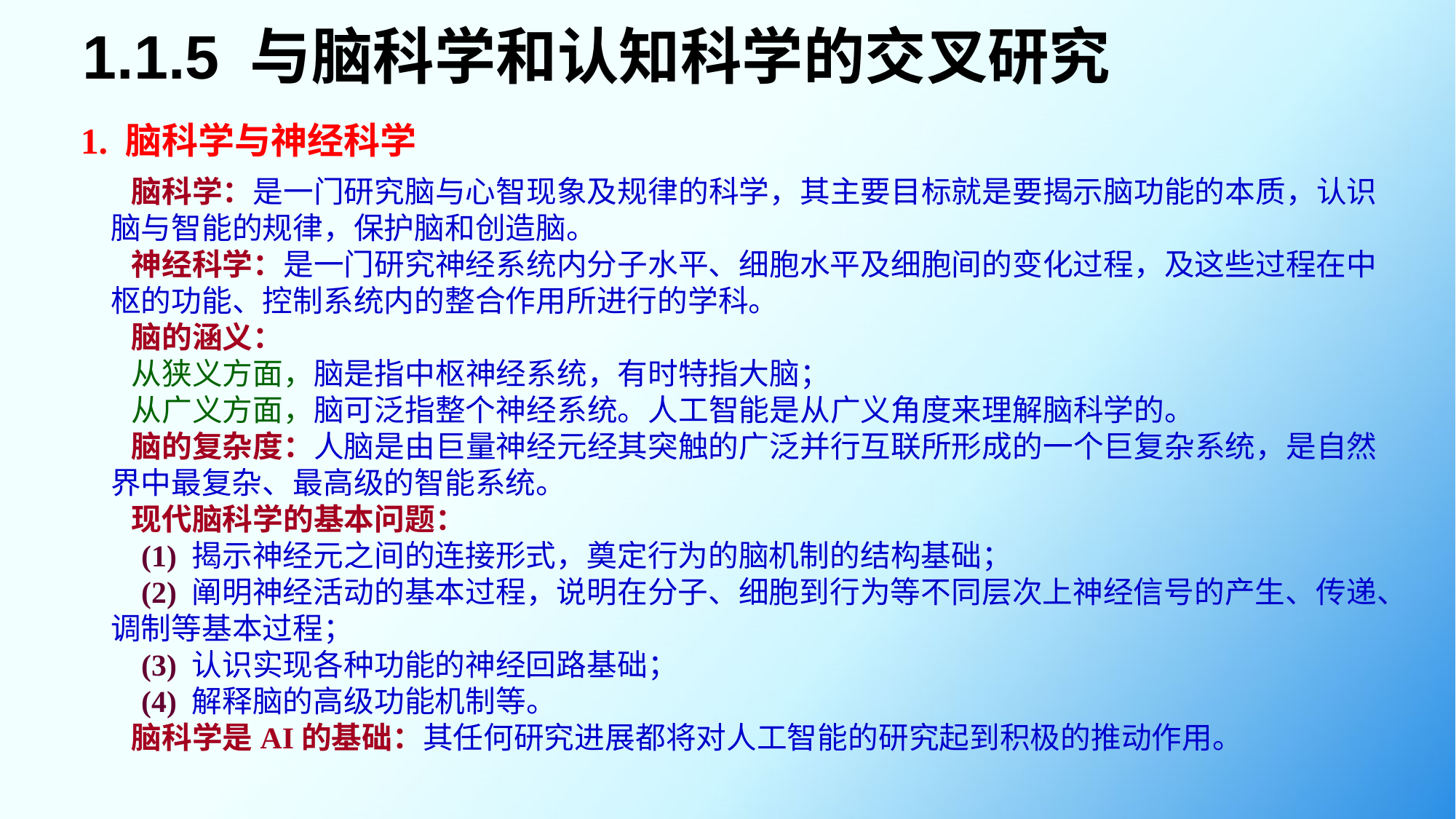

# 1.1.5 与脑科学和认知科学的交叉研究
1. 脑科学与神经科学
  脑科学：是一门研究脑与心智现象及规律的科学，其主要目标就是要揭示脑功能的本质，认识脑与智能的规律，保护脑和创造脑。
  神经科学：是一门研究神经系统内分子水平、细胞水平及细胞间的变化过程，及这些过程在中枢的功能、控制系统内的整合作用所进行的学科。
  脑的涵义：
  从狭义方面，脑是指中枢神经系统，有时特指大脑；
  从广义方面，脑可泛指整个神经系统。人工智能是从广义角度来理解脑科学的。
  脑的复杂度：人脑是由巨量神经元经其突触的广泛并行互联所形成的一个巨复杂系统，是自然界中最复杂、最高级的智能系统。
  现代脑科学的基本问题：
    (1) 揭示神经元之间的连接形式，奠定行为的脑机制的结构基础；
    (2) 阐明神经活动的基本过程，说明在分子、细胞到行为等不同层次上神经信号的产生、传递、调制等基本过程；
    (3) 认识实现各种功能的神经回路基础；
    (4) 解释脑的高级功能机制等。
  脑科学是AI的基础：其任何研究进展都将对人工智能的研究起到积极的推动作用。